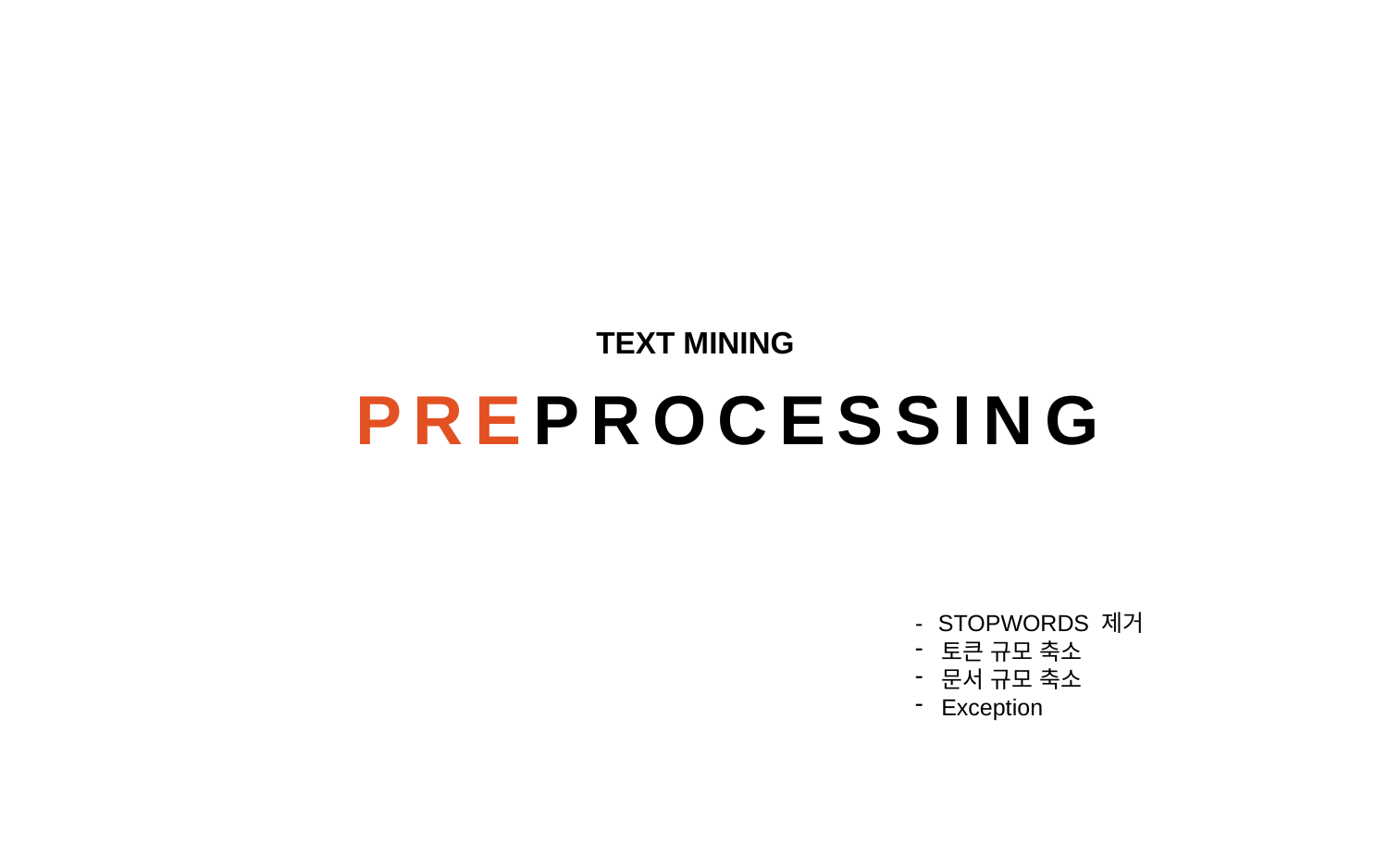

TEXT MINING
PREPROCESSING
-  STOPWORDS 제거
토큰 규모 축소
문서 규모 축소
Exception